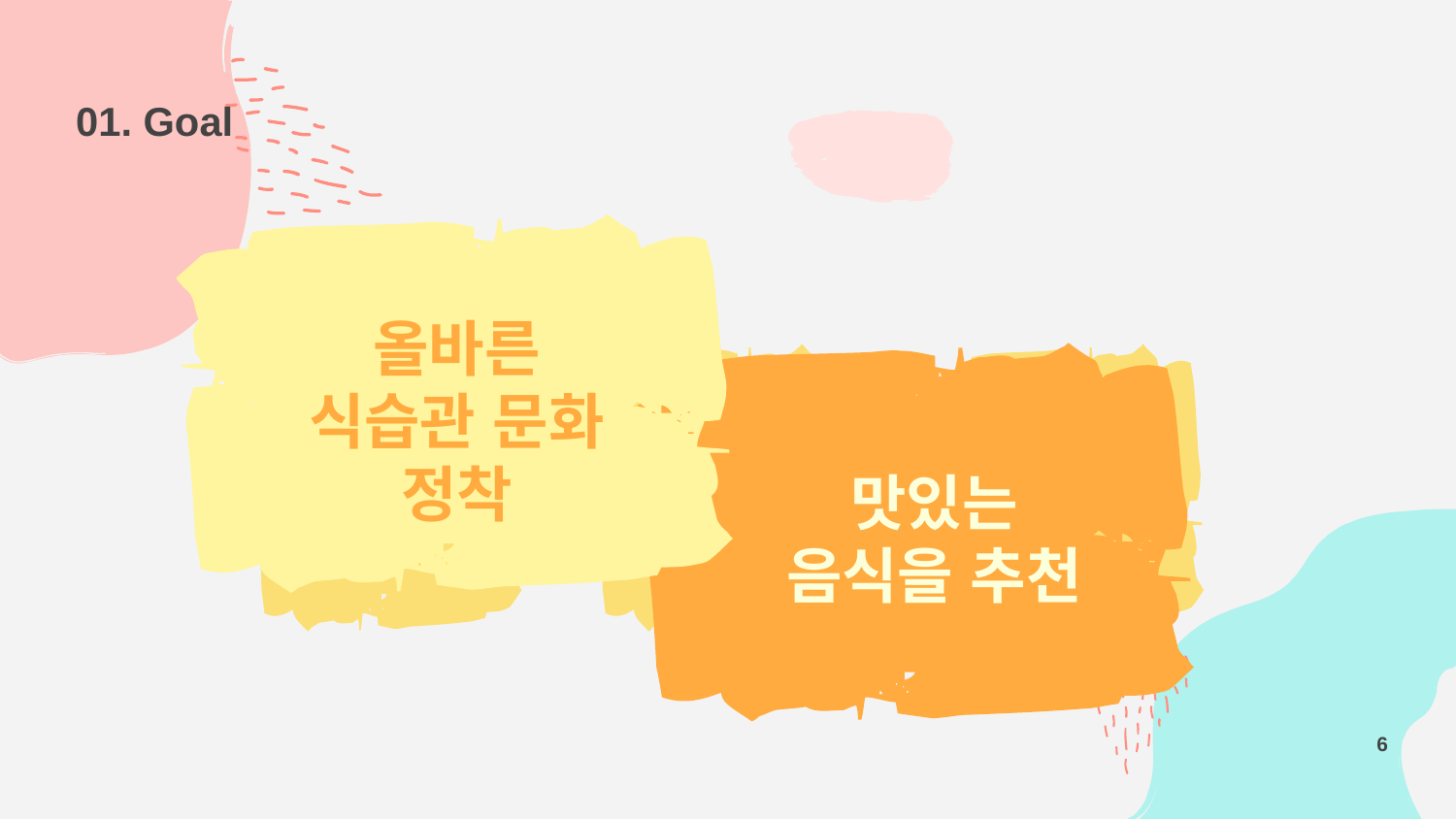

# 01. Goal

올바른 식습관 문화 정착
맛있는
음식을 추천
6